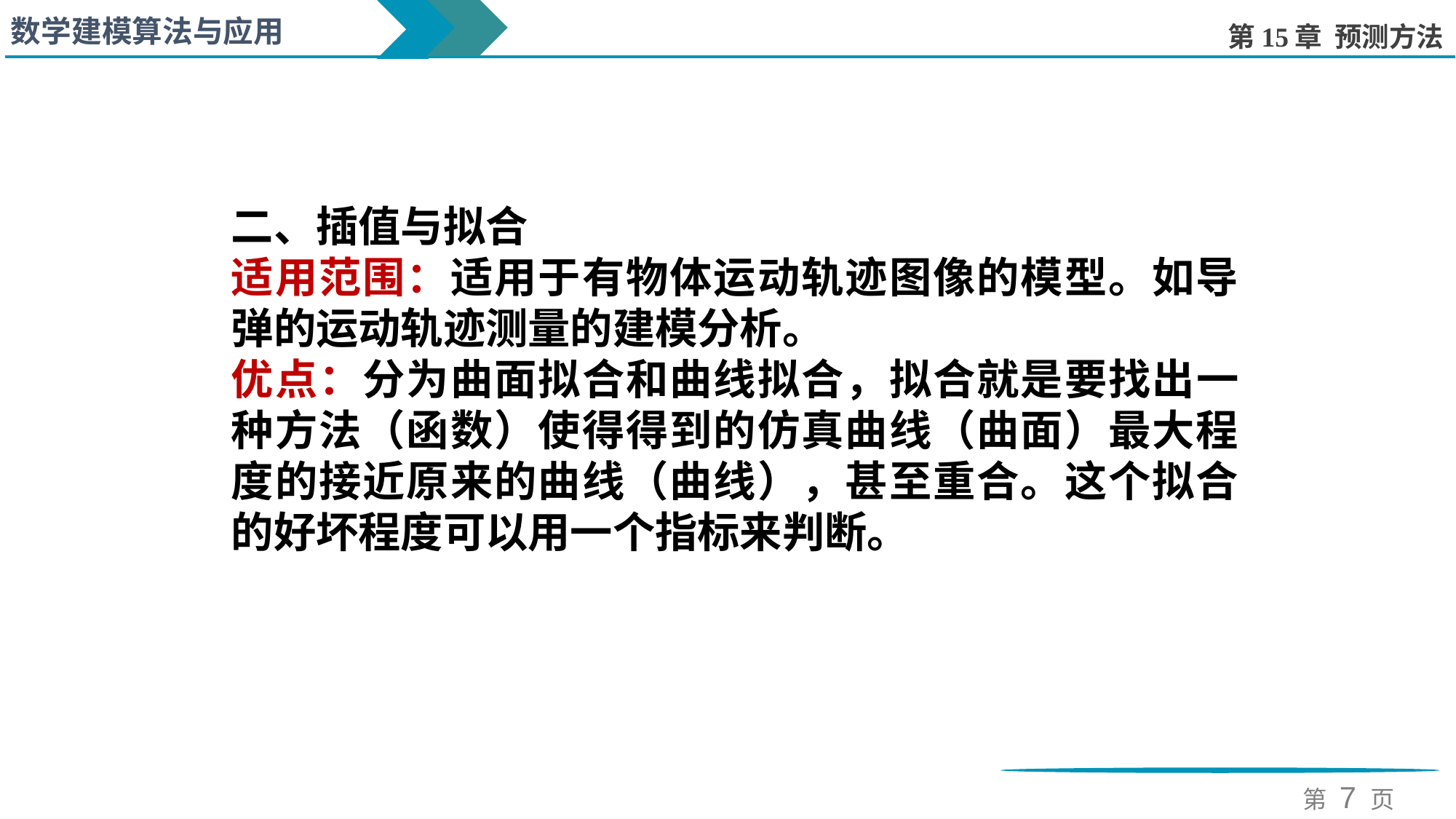

二、插值与拟合
适用范围：适用于有物体运动轨迹图像的模型。如导弹的运动轨迹测量的建模分析。
优点：分为曲面拟合和曲线拟合，拟合就是要找出一种方法（函数）使得得到的仿真曲线（曲面）最大程度的接近原来的曲线（曲线），甚至重合。这个拟合的好坏程度可以用一个指标来判断。